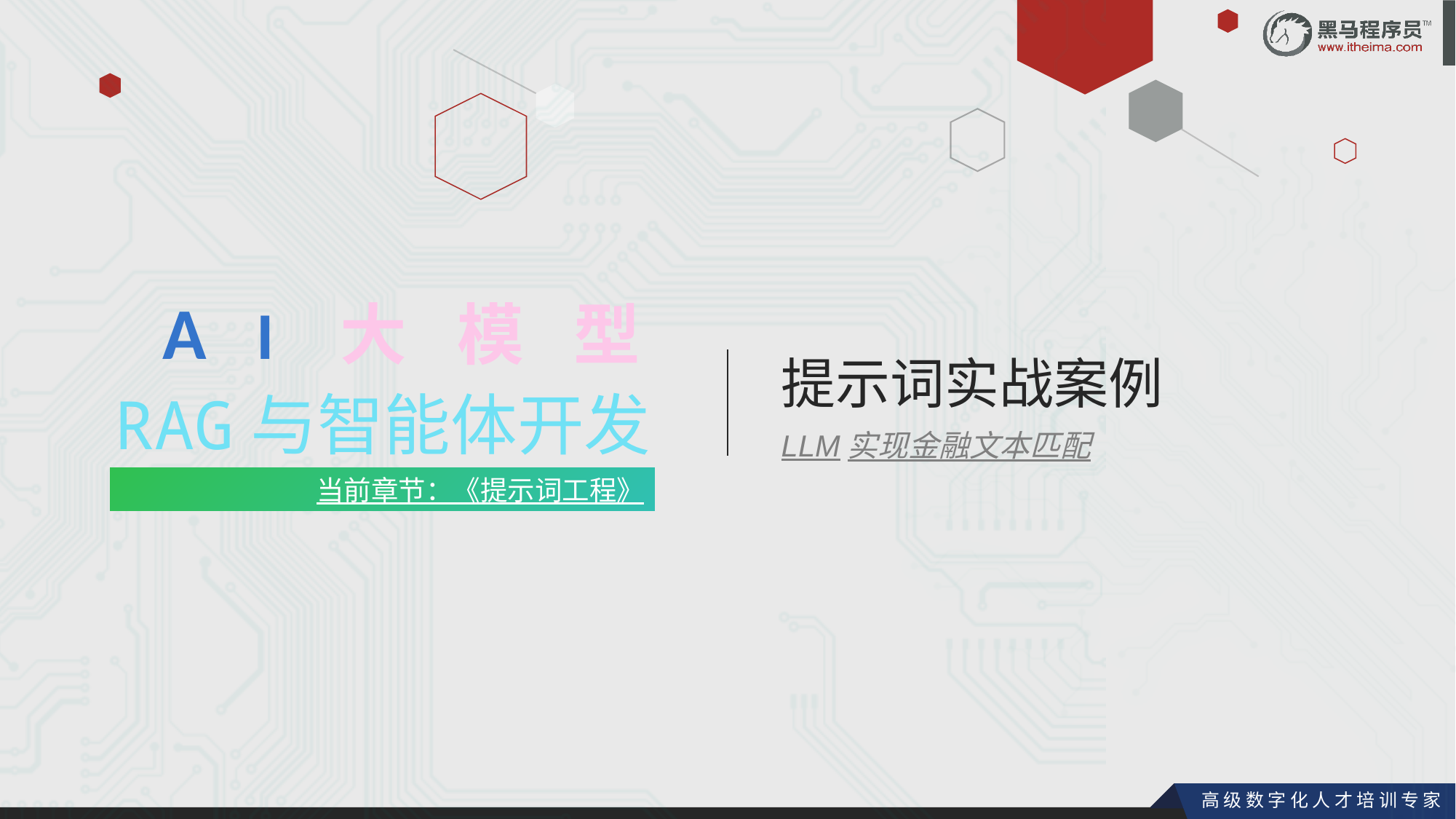

AI大模型
提示词实战案例
LLM实现金融文本匹配
RAG与智能体开发
当前章节：《提示词工程》